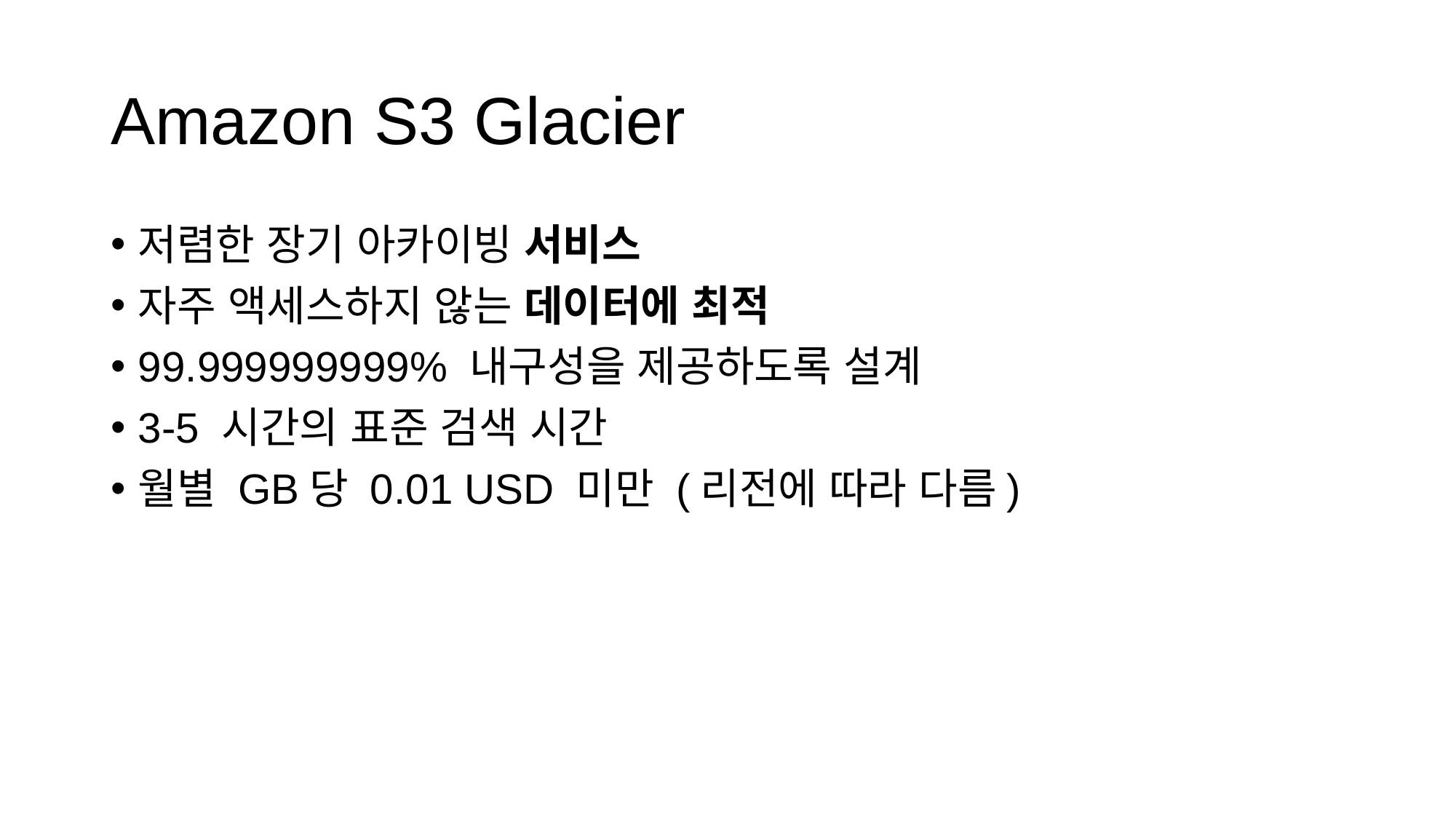

# Amazon S3 Glacier
저렴한 장기 아카이빙 서비스
자주 액세스하지 않는 데이터에 최적
99.999999999% 내구성을 제공하도록 설계
3-5 시간의 표준 검색 시간
월별 GB당 0.01 USD 미만 (리전에 따라 다름)